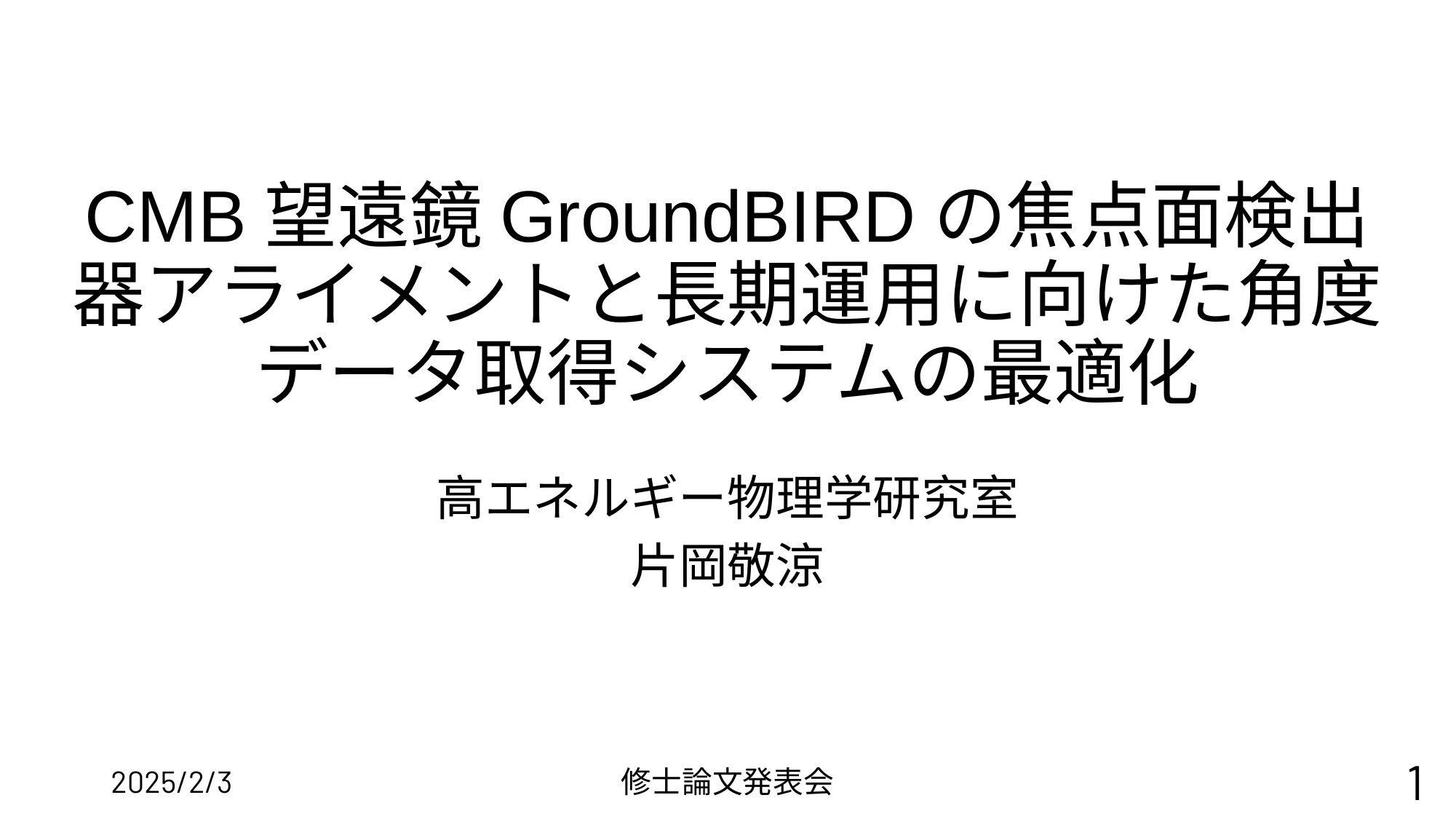

# CMB望遠鏡GroundBIRDの焦点面検出器アライメントと長期運用に向けた角度データ取得システムの最適化
高エネルギー物理学研究室
片岡敬涼
1
2025/2/3
修士論文発表会